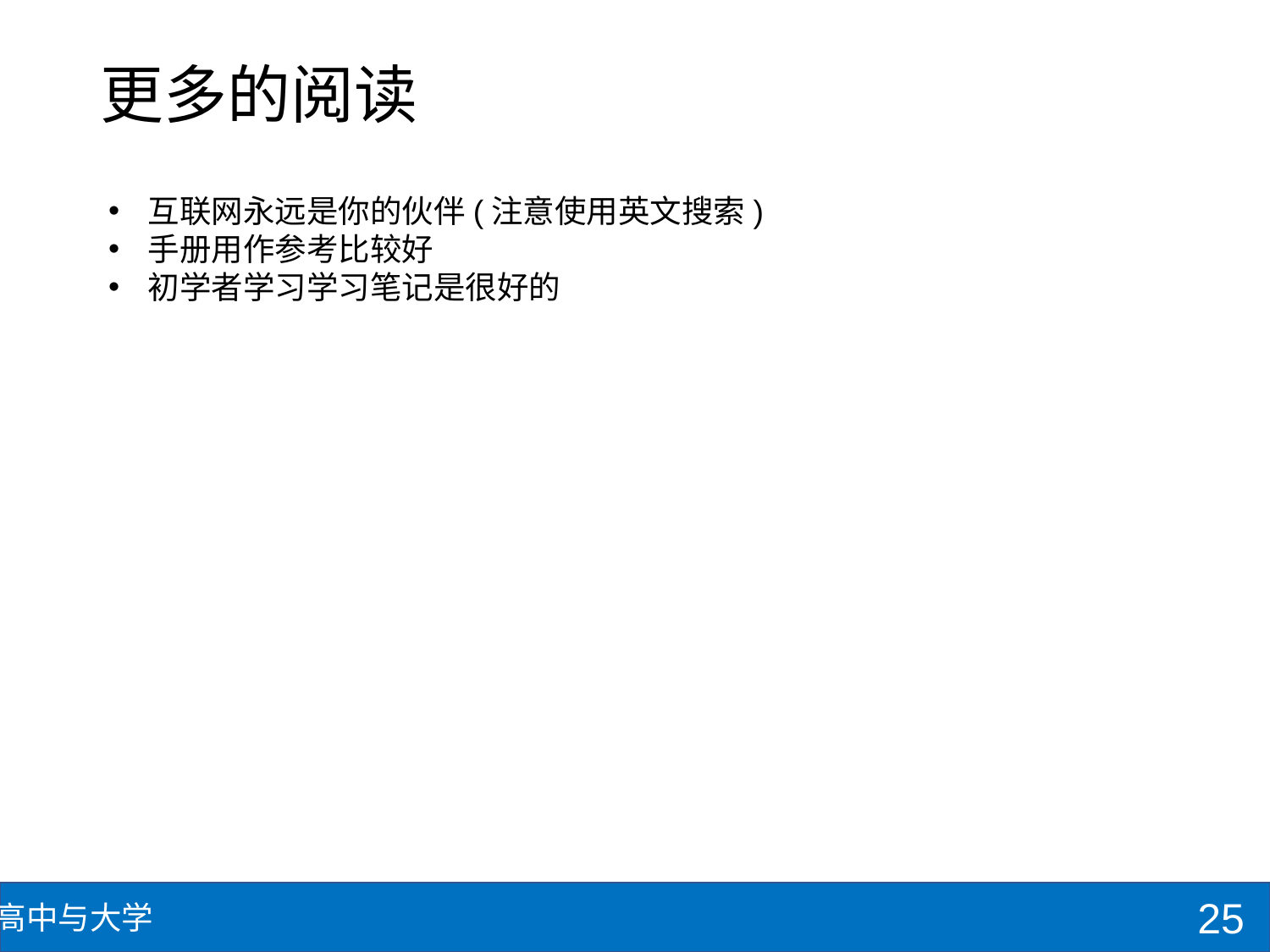

# 更多的阅读
互联网永远是你的伙伴(注意使用英文搜索)
手册用作参考比较好
初学者学习学习笔记是很好的
25